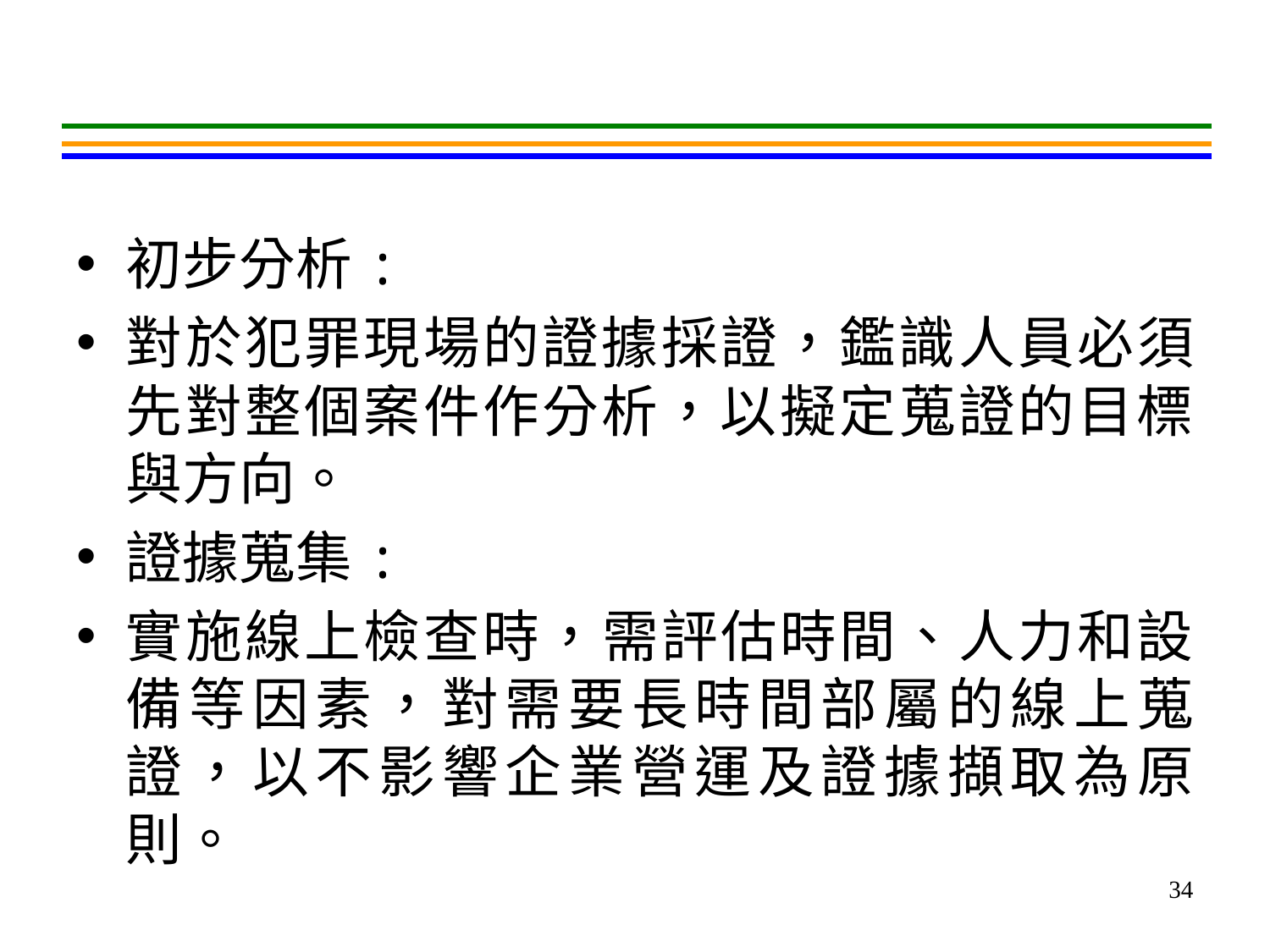

#
初步分析:
對於犯罪現場的證據採證，鑑識人員必須先對整個案件作分析，以擬定蒐證的目標與方向。
證據蒐集:
實施線上檢查時，需評估時間、人力和設備等因素，對需要長時間部屬的線上蒐證，以不影響企業營運及證據擷取為原則。
34